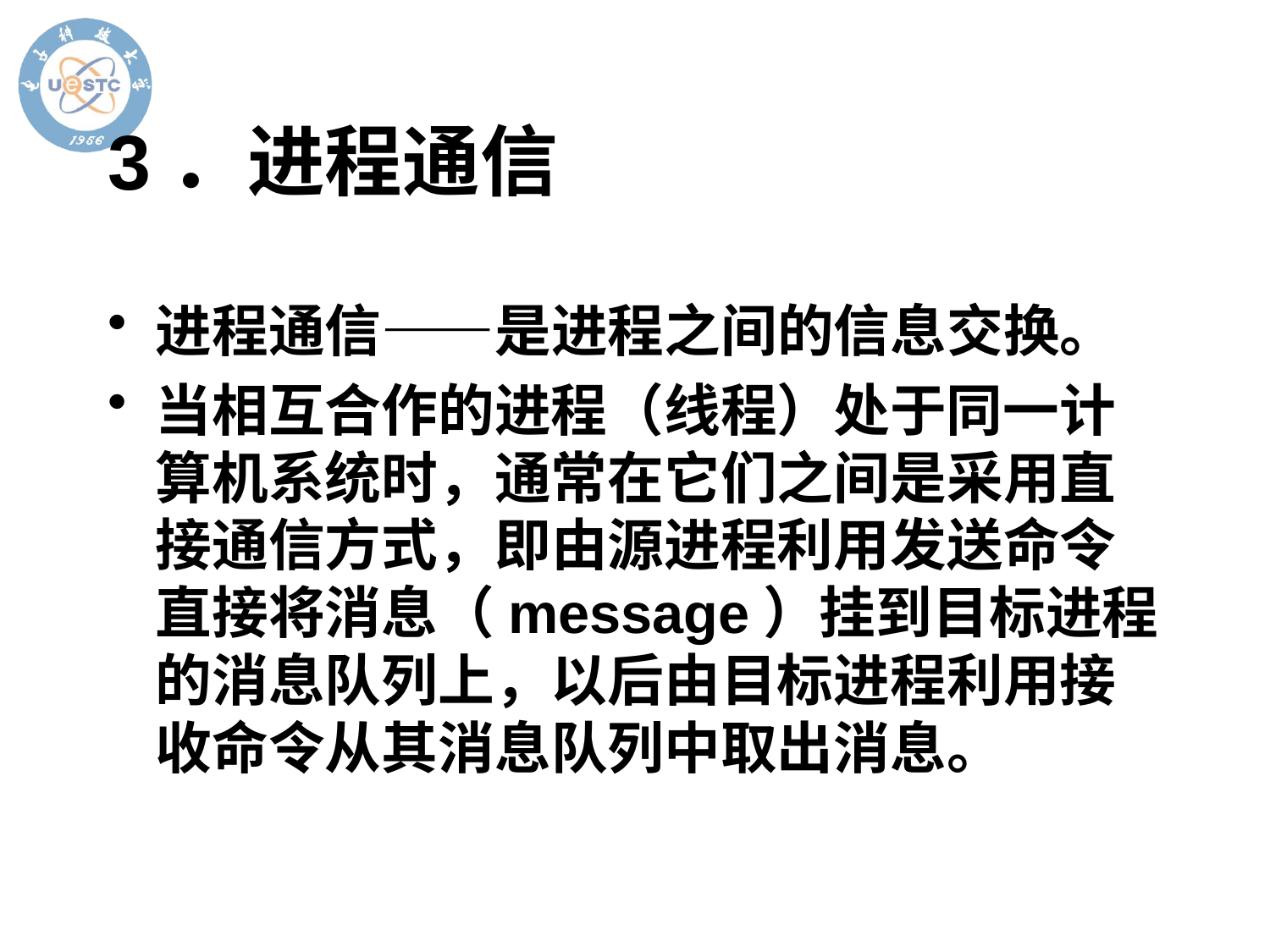

# 3．进程通信

进程通信——是进程之间的信息交换。
当相互合作的进程（线程）处于同一计算机系统时，通常在它们之间是采用直接通信方式，即由源进程利用发送命令直接将消息（message）挂到目标进程的消息队列上，以后由目标进程利用接收命令从其消息队列中取出消息。